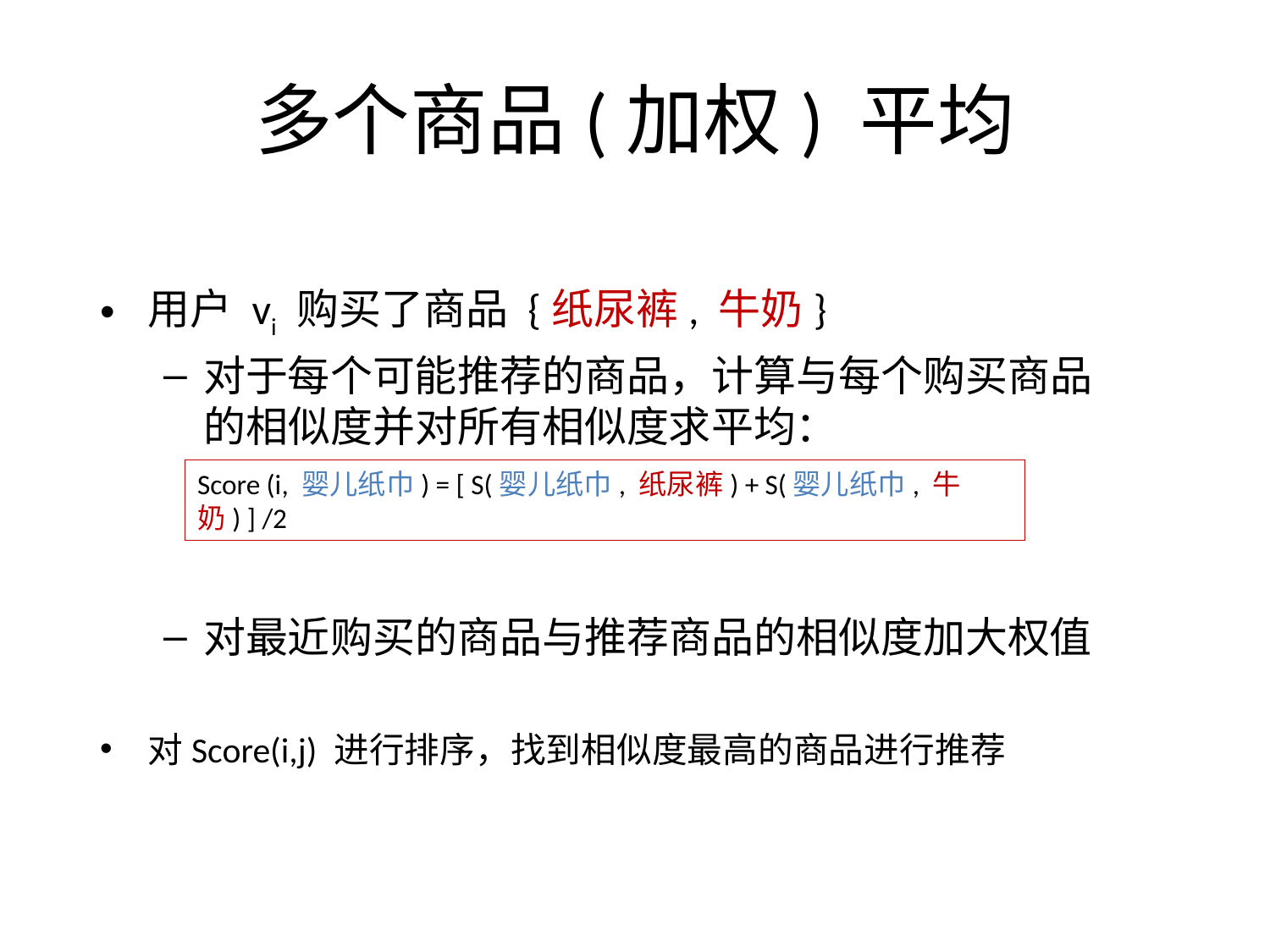

# 多个商品(加权) 平均
用户 vi 购买了商品 {纸尿裤, 牛奶}
对于每个可能推荐的商品，计算与每个购买商品的相似度并对所有相似度求平均：

对最近购买的商品与推荐商品的相似度加大权值

对Score(i,j) 进行排序，找到相似度最高的商品进行推荐
Score (i, 婴儿纸巾) = [ S(婴儿纸巾, 纸尿裤) + S(婴儿纸巾, 牛奶) ] /2